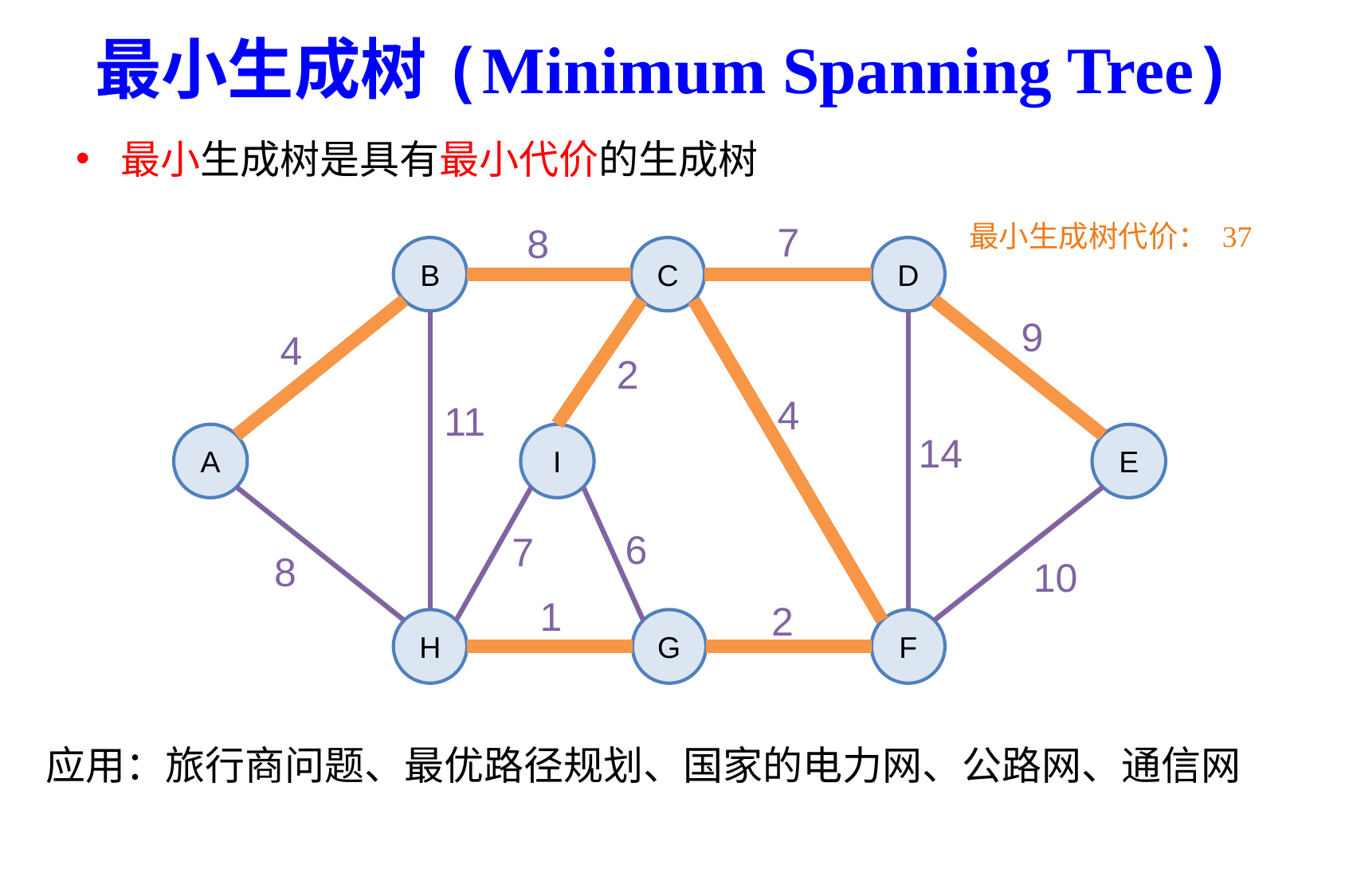

最小生成树(Minimum Spanning Tree)
最小生成树是具有最小代价的生成树
7
最小生成树代价： 37
8
B
C
D
9
4
2
4
11
14
A
I
E
6
7
8
10
1
2
H
G
F
应用：旅行商问题、最优路径规划、国家的电力网、公路网、通信网